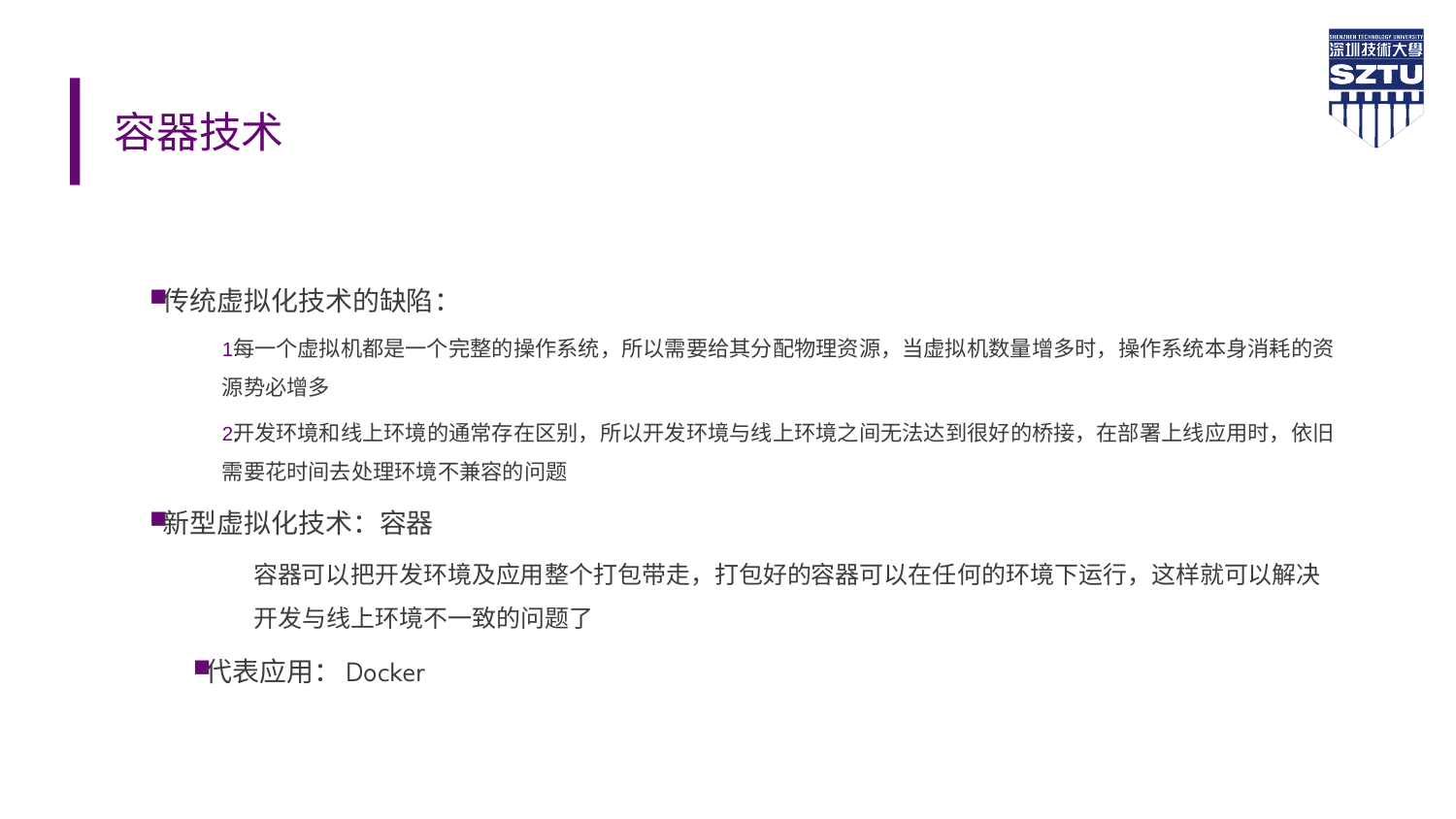

# 容器技术
传统虚拟化技术的缺陷：
每一个虚拟机都是一个完整的操作系统，所以需要给其分配物理资源，当虚拟机数量增多时，操作系统本身消耗的资源势必增多
开发环境和线上环境的通常存在区别，所以开发环境与线上环境之间无法达到很好的桥接，在部署上线应用时，依旧需要花时间去处理环境不兼容的问题
新型虚拟化技术：容器
容器可以把开发环境及应用整个打包带走，打包好的容器可以在任何的环境下运行，这样就可以解决开发与线上环境不一致的问题了
代表应用：Docker